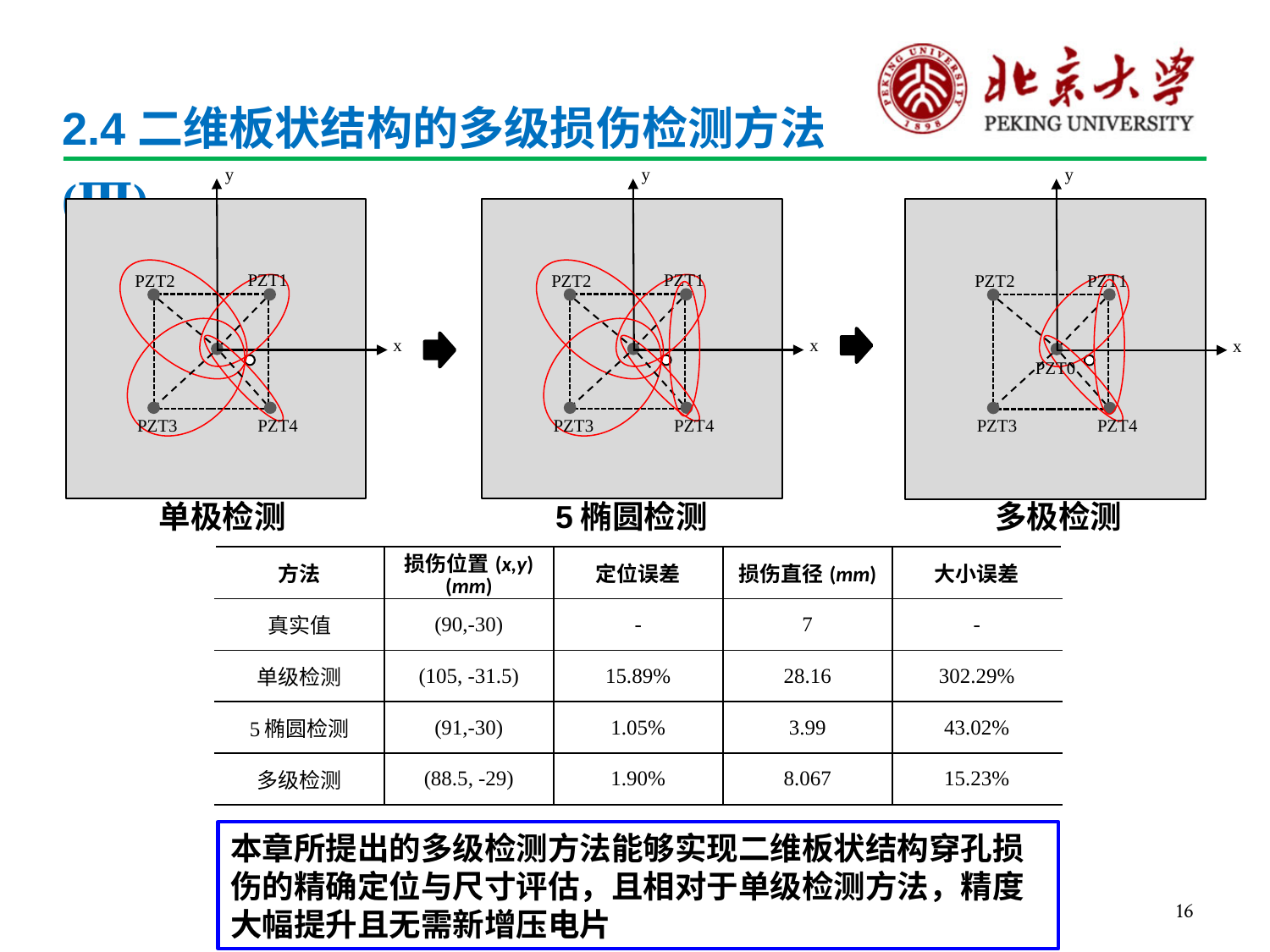

# 2.4二维板状结构的多级损伤检测方法(Ⅲ)
y

x

PZT1
PZT2
PZT3
PZT4
y

x

PZT1
PZT2
PZT3
PZT4
y

x

PZT1
PZT2
PZT3
PZT4
PZT0

单极检测
5椭圆检测
多极检测
| 方法 | 损伤位置(x,y)(mm) | 定位误差 | 损伤直径(mm) | 大小误差 |
| --- | --- | --- | --- | --- |
| 真实值 | (90,-30) | - | 7 | - |
| 单级检测 | (105, -31.5) | 15.89% | 28.16 | 302.29% |
| 5椭圆检测 | (91,-30) | 1.05% | 3.99 | 43.02% |
| 多级检测 | (88.5, -29) | 1.90% | 8.067 | 15.23% |
本章所提出的多级检测方法能够实现二维板状结构穿孔损伤的精确定位与尺寸评估，且相对于单级检测方法，精度大幅提升且无需新增压电片
16